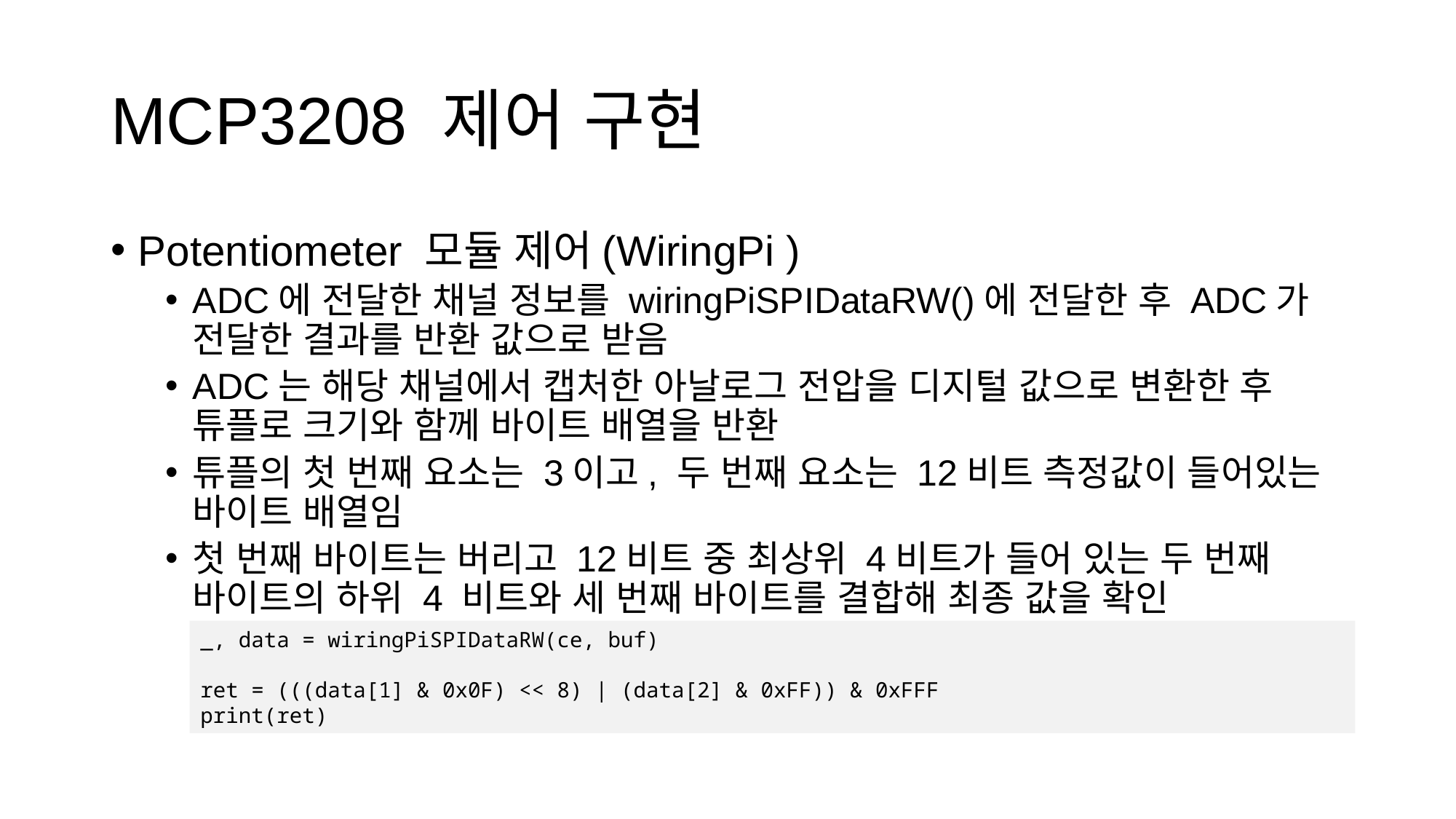

# MCP3208 제어 구현
Potentiometer 모듈 제어(WiringPi )
ADC에 전달한 채널 정보를 wiringPiSPIDataRW()에 전달한 후 ADC가
전달한 결과를 반환 값으로 받음
ADC는 해당 채널에서 캡처한 아날로그 전압을 디지털 값으로 변환한 후 튜플로 크기와 함께 바이트 배열을 반환
튜플의 첫 번째 요소는 3이고, 두 번째 요소는 12비트 측정값이 들어있는 바이트 배열임
첫 번째 바이트는 버리고 12비트 중 최상위 4비트가 들어 있는 두 번째 바이트의 하위 4 비트와 세 번째 바이트를 결합해 최종 값을 확인

_, data = wiringPiSPIDataRW(ce, buf)

ret = (((data[1] & 0x0F) << 8) | (data[2] & 0xFF)) & 0xFFF
print(ret)